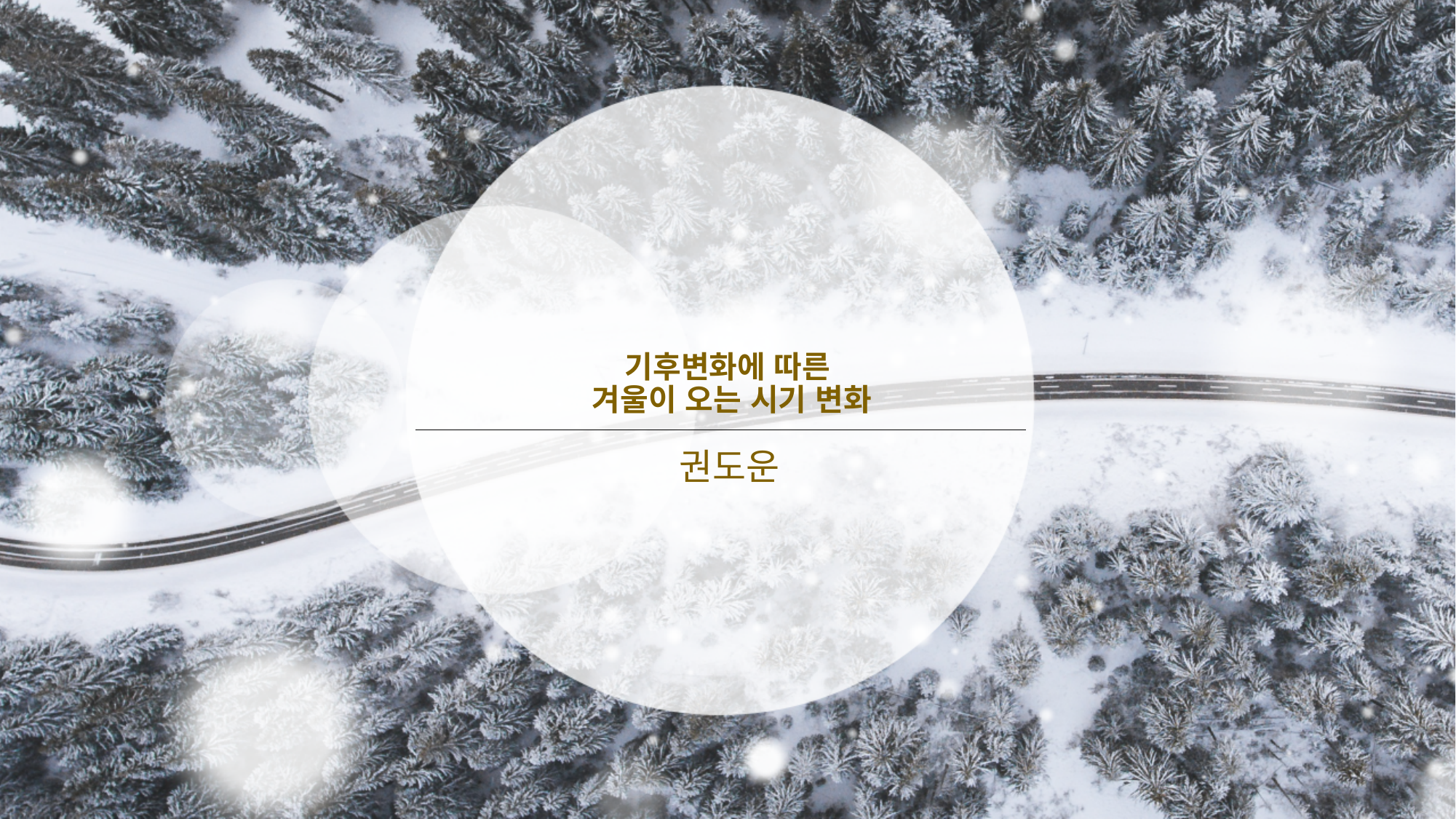

# 기후변화에 따른 겨울이 오는 시기 변화
권도운